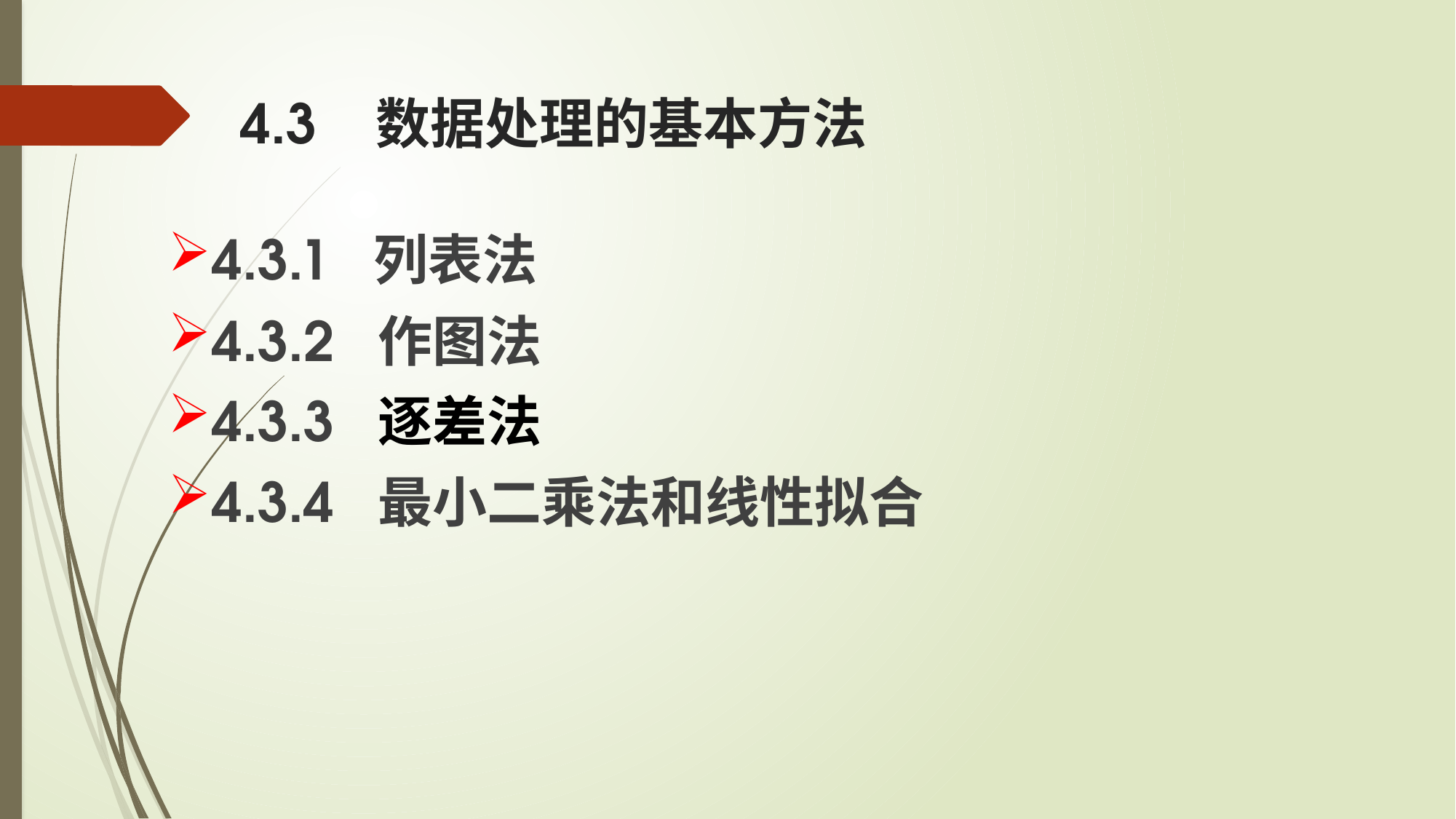

4.3   数据处理的基本方法
4.3.1  列表法
4.3.2  作图法
4.3.3  逐差法
4.3.4  最小二乘法和线性拟合